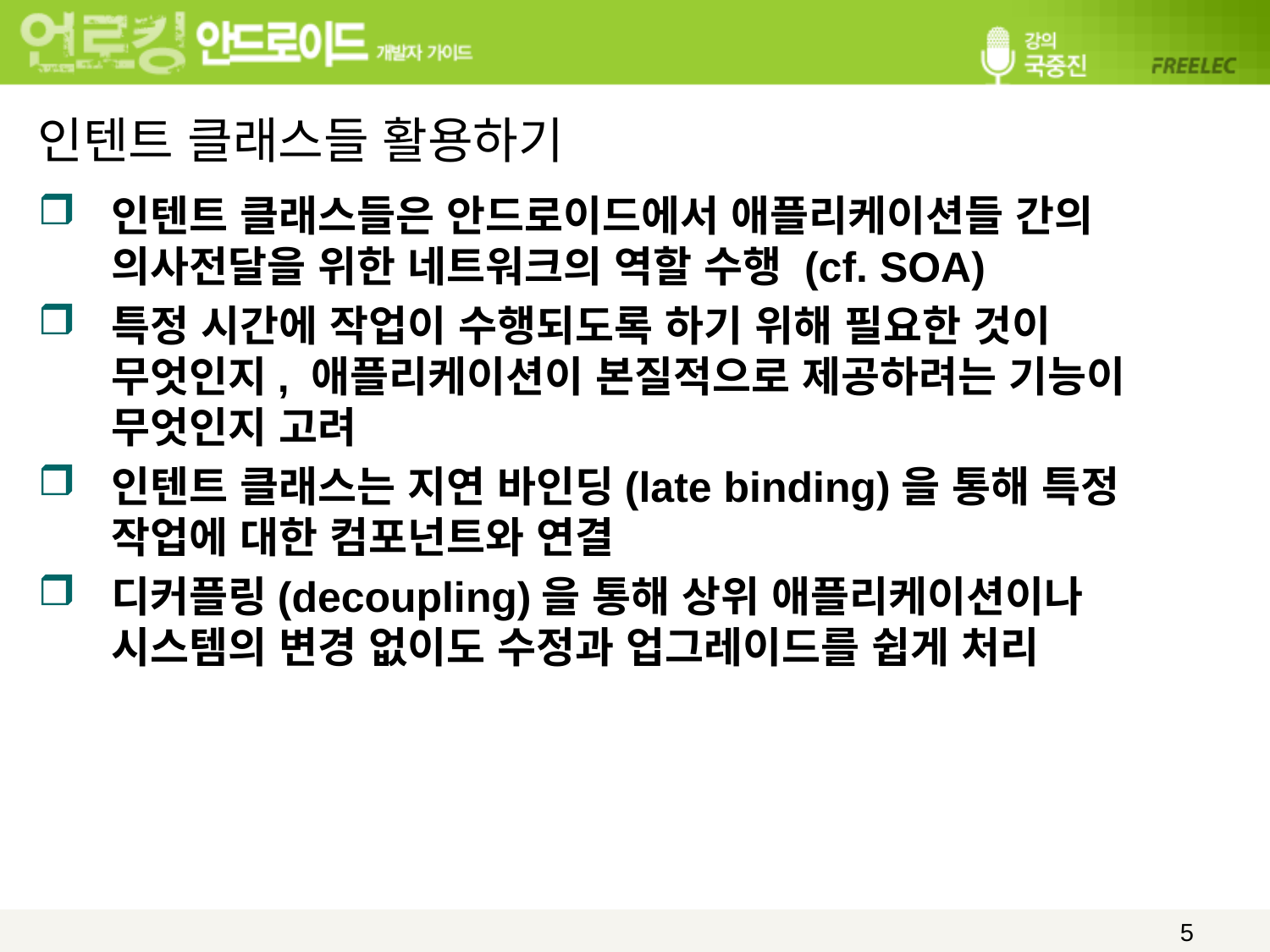

# 인텐트 클래스들 활용하기
인텐트 클래스들은 안드로이드에서 애플리케이션들 간의 의사전달을 위한 네트워크의 역할 수행 (cf. SOA)
특정 시간에 작업이 수행되도록 하기 위해 필요한 것이 무엇인지, 애플리케이션이 본질적으로 제공하려는 기능이 무엇인지 고려
인텐트 클래스는 지연 바인딩(late binding)을 통해 특정 작업에 대한 컴포넌트와 연결
디커플링(decoupling)을 통해 상위 애플리케이션이나 시스템의 변경 없이도 수정과 업그레이드를 쉽게 처리
5